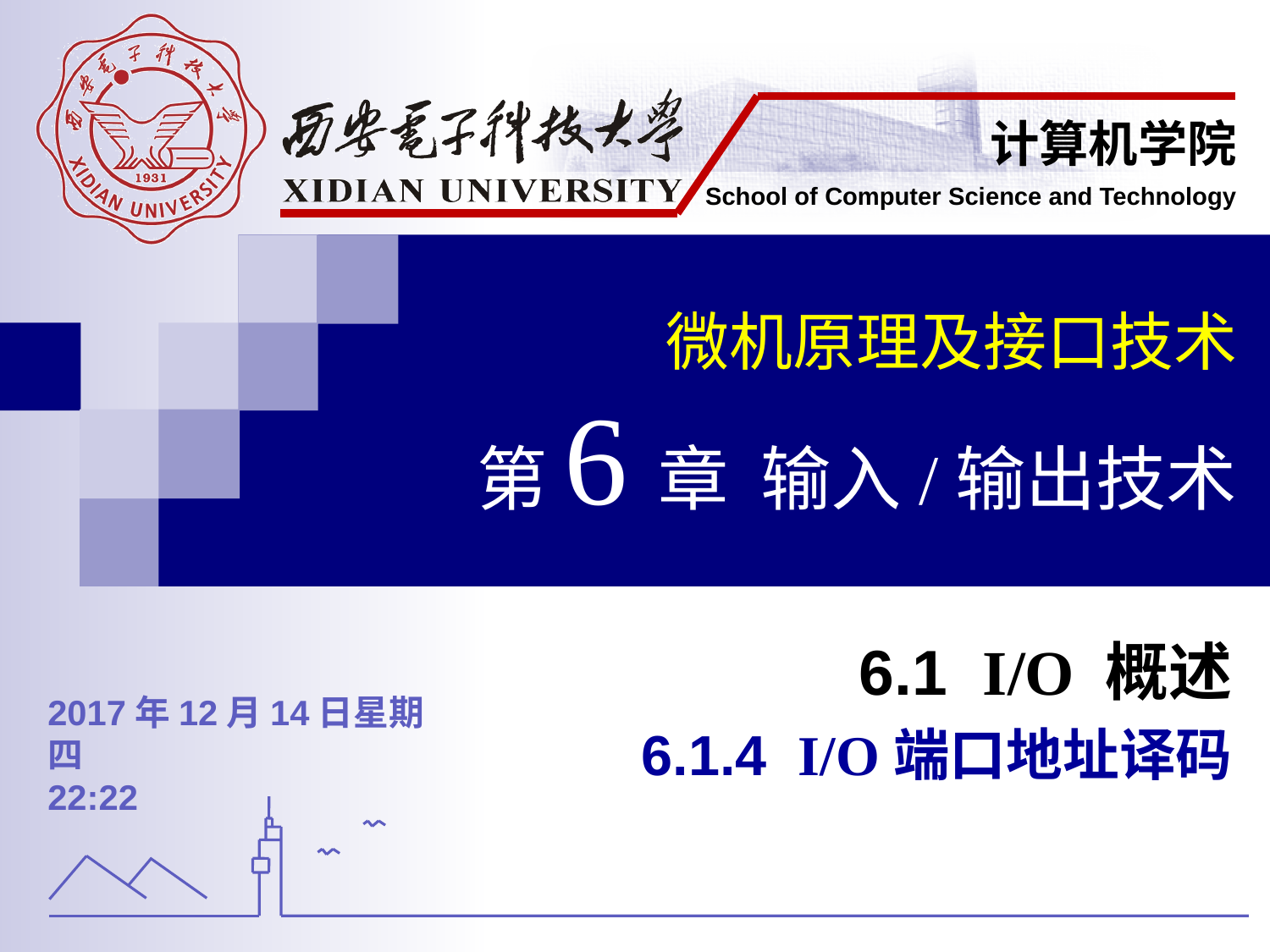

微机原理及接口技术
第6章  输入/输出技术
6.1  I/O 概述
6.1.4  I/O端口地址译码